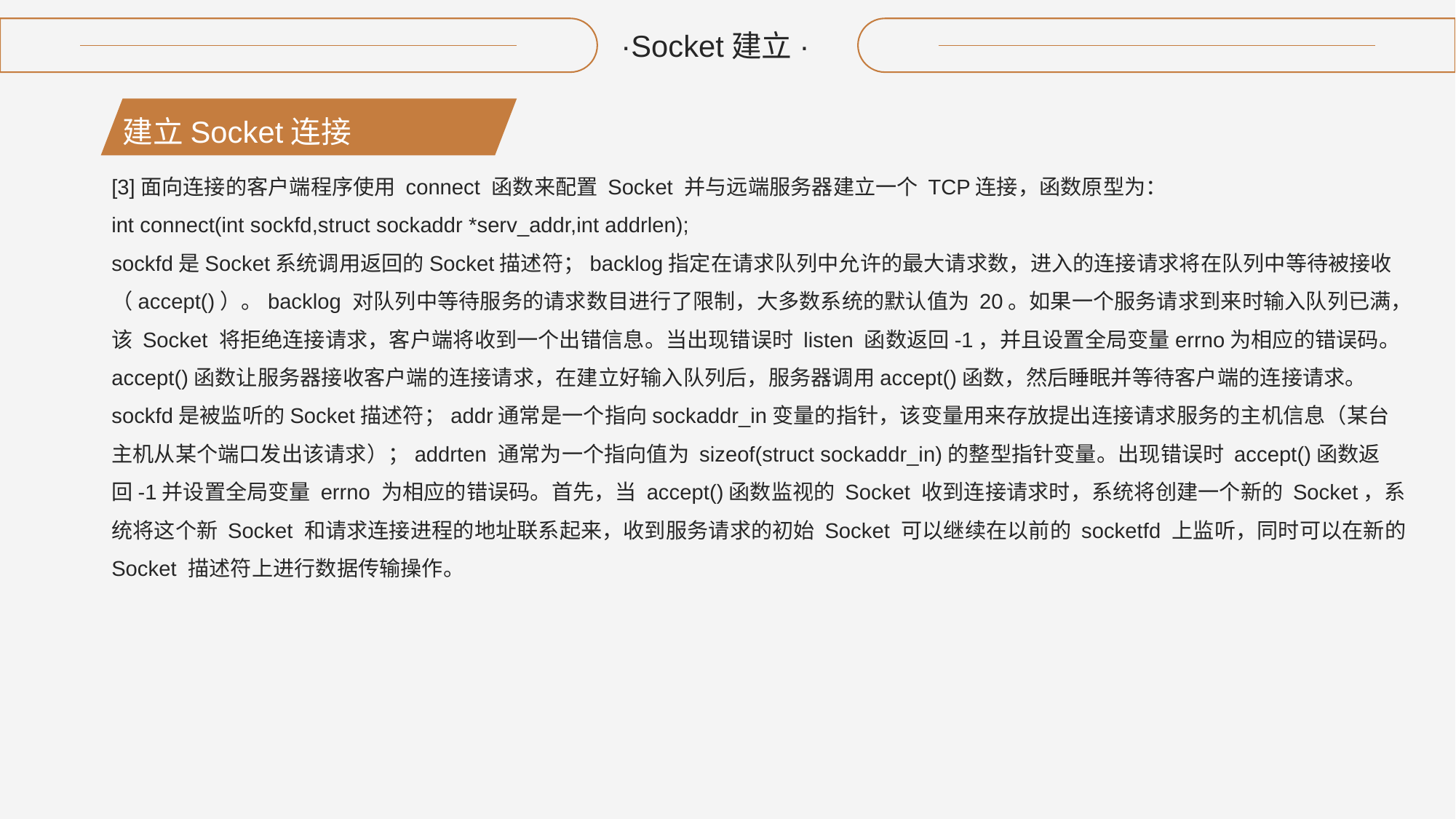

·Socket建立·
建立Socket连接

[3]面向连接的客户端程序使用 connect 函数来配置 Socket 并与远端服务器建立一个 TCP连接，函数原型为：
int connect(int sockfd,struct sockaddr *serv_addr,int addrlen);
sockfd是Socket系统调用返回的Socket描述符；backlog指定在请求队列中允许的最大请求数，进入的连接请求将在队列中等待被接收（accept()）。backlog 对队列中等待服务的请求数目进行了限制，大多数系统的默认值为 20。如果一个服务请求到来时输入队列已满，该 Socket 将拒绝连接请求，客户端将收到一个出错信息。当出现错误时 listen 函数返回-1，并且设置全局变量errno为相应的错误码。
accept()函数让服务器接收客户端的连接请求，在建立好输入队列后，服务器调用accept()函数，然后睡眠并等待客户端的连接请求。
sockfd是被监听的Socket描述符；addr通常是一个指向sockaddr_in变量的指针，该变量用来存放提出连接请求服务的主机信息（某台主机从某个端口发出该请求）；addrten 通常为一个指向值为 sizeof(struct sockaddr_in)的整型指针变量。出现错误时 accept()函数返回-1并设置全局变量 errno 为相应的错误码。首先，当 accept()函数监视的 Socket 收到连接请求时，系统将创建一个新的 Socket，系统将这个新 Socket 和请求连接进程的地址联系起来，收到服务请求的初始 Socket 可以继续在以前的 socketfd 上监听，同时可以在新的 Socket 描述符上进行数据传输操作。